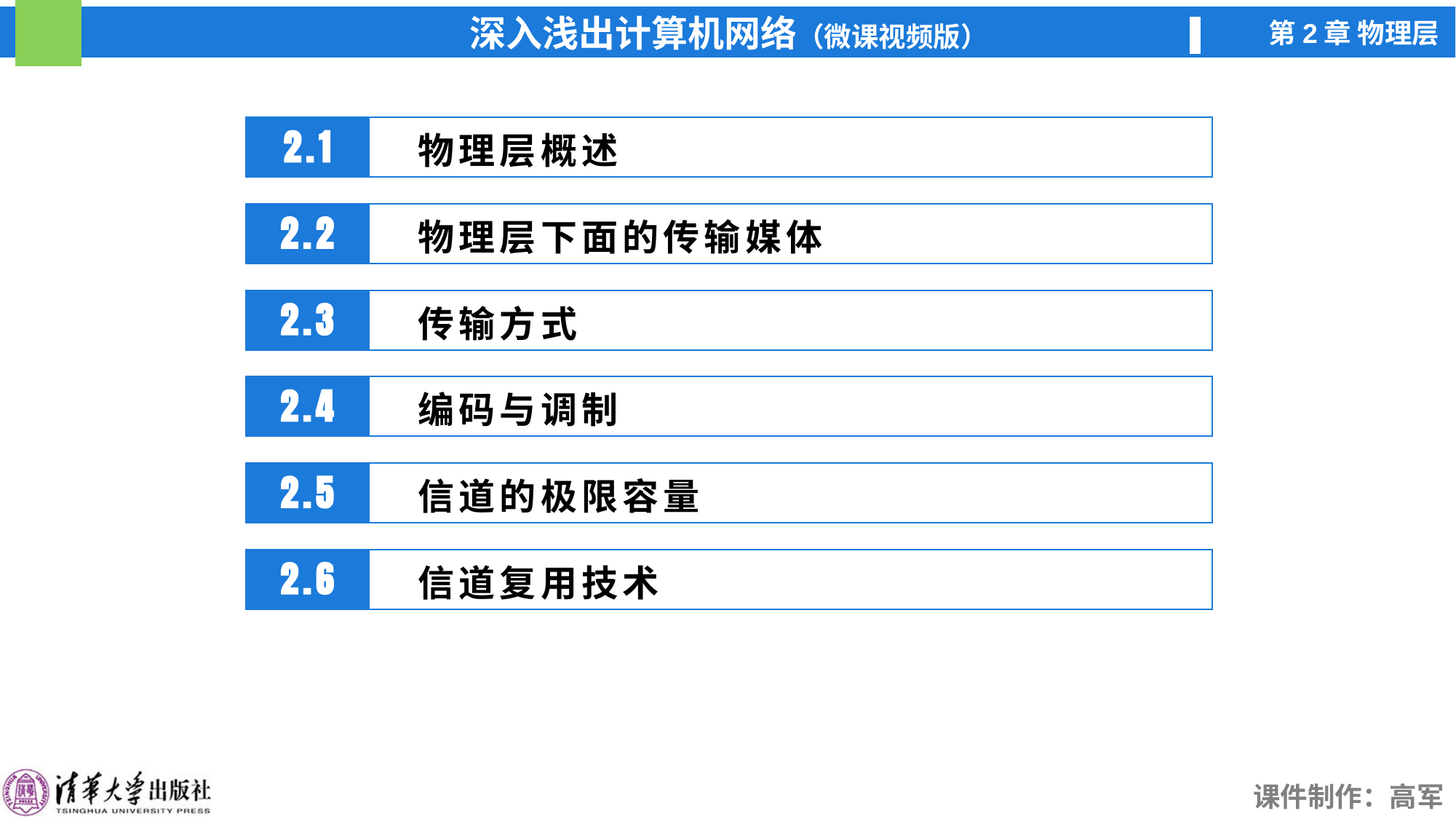

物理层概述
2.1
  物理层下面的传输媒体
2.2
  传输方式
2.3
  编码与调制
2.4
  信道的极限容量
2.5
  信道复用技术
2.6